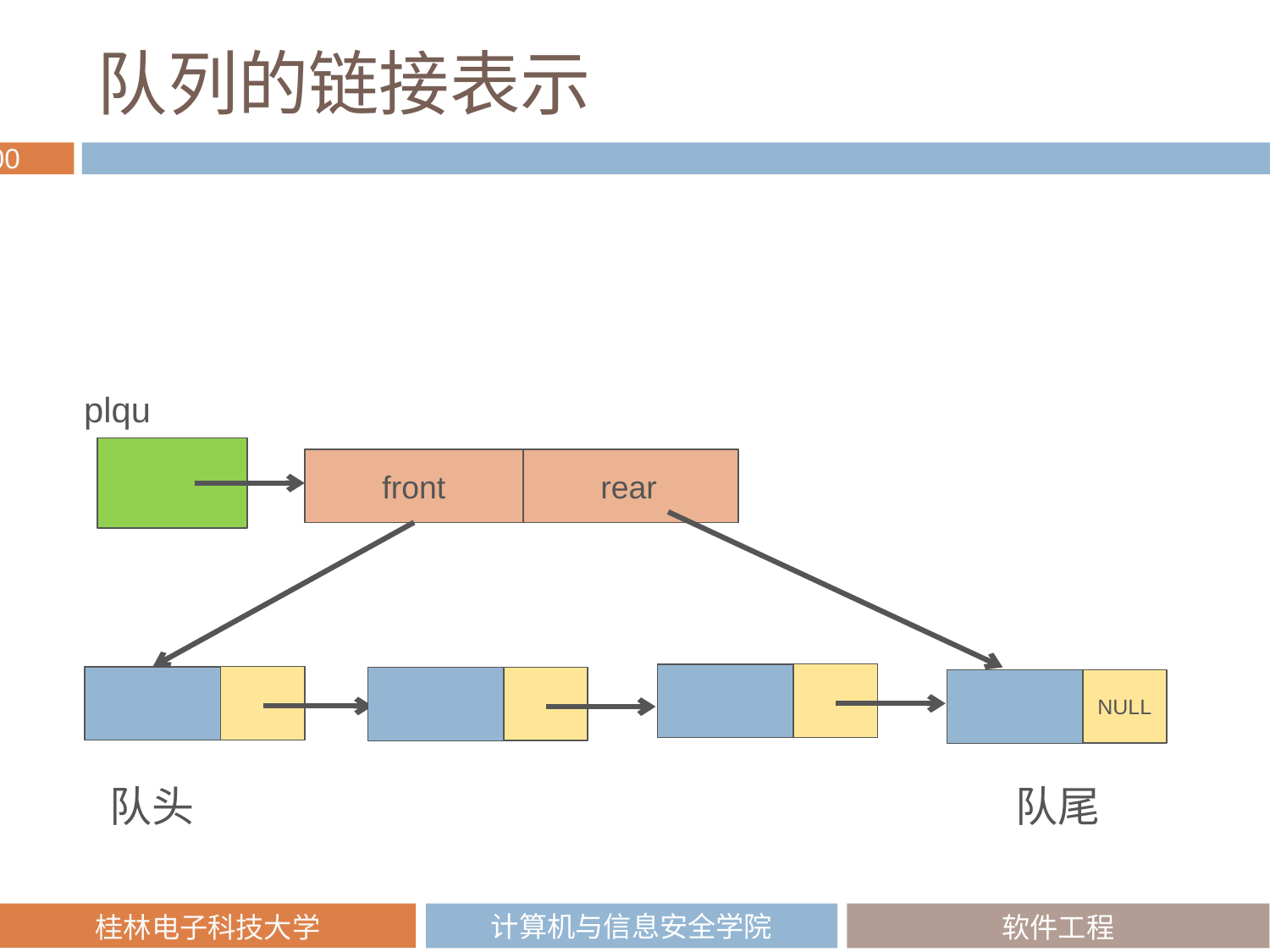

# 队列的链接表示

plqu

front
rear

NULL

队尾
队头